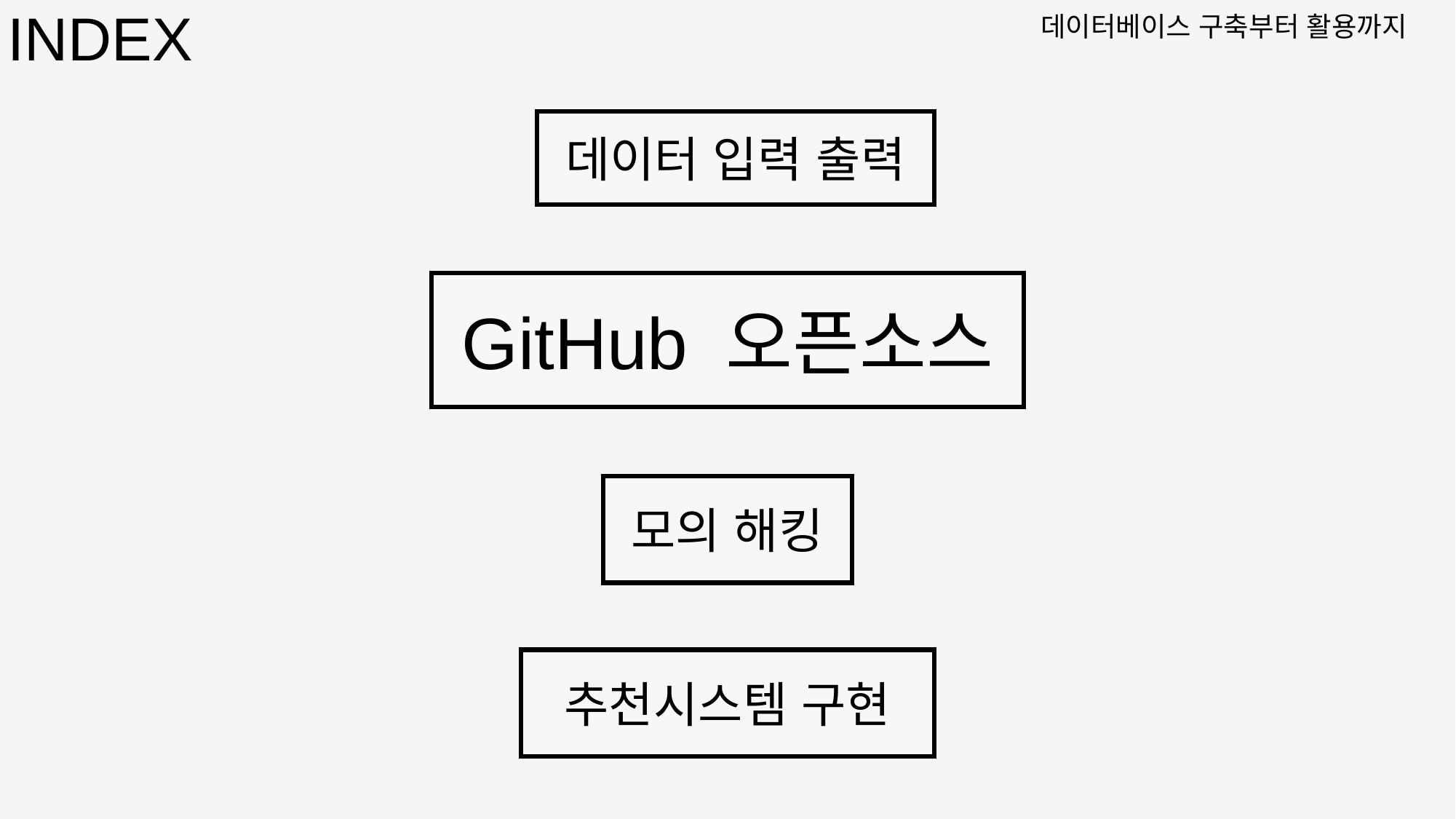

INDEX
데이터베이스 구축부터 활용까지
데이터 입력 출력
GitHub 오픈소스
모의 해킹
추천시스템 구현